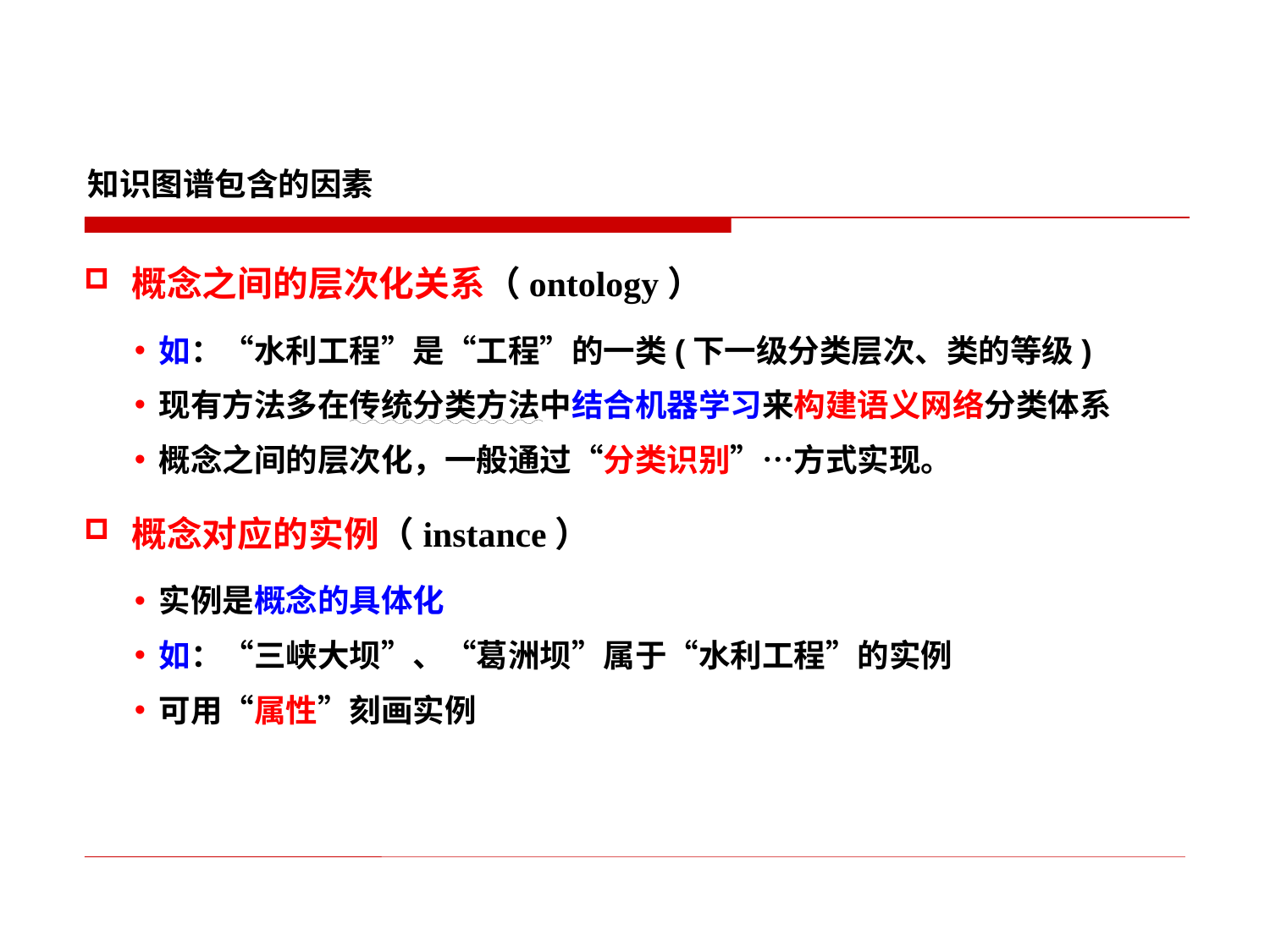

知识图谱包含的因素
概念之间的层次化关系（ontology）
如：“水利工程”是“工程”的一类(下一级分类层次、类的等级)
现有方法多在传统分类方法中结合机器学习来构建语义网络分类体系
概念之间的层次化，一般通过“分类识别”…方式实现。
概念对应的实例（instance）
实例是概念的具体化
如：“三峡大坝”、“葛洲坝”属于“水利工程”的实例
可用“属性”刻画实例